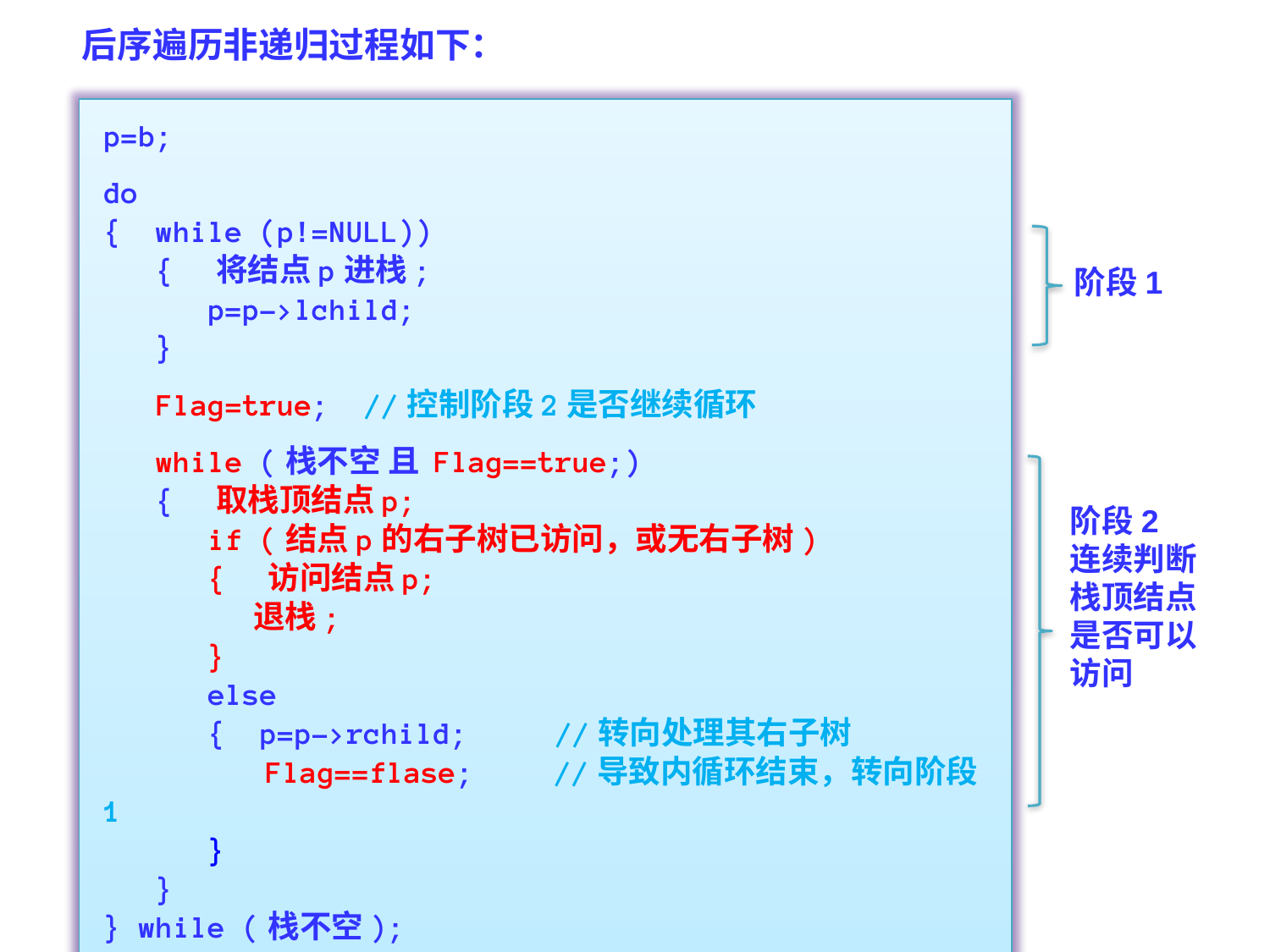

后序遍历非递归过程如下：
p=b;
do
{  while (p!=NULL))
   {  将结点p进栈;
      p=p->lchild;
   }
   Flag=true;  //控制阶段2是否继续循环
   while (栈不空 且 Flag==true;)
   {  取栈顶结点p;
      if (结点p的右子树已访问，或无右子树)
      {  访问结点p;
	  退栈;
      }
      else
      {  p=p->rchild;     //转向处理其右子树
  	  Flag==flase;	    //导致内循环结束，转向阶段1
      }
   }
} while (栈不空);

阶段1

阶段2
连续判断栈顶结点是否可以访问